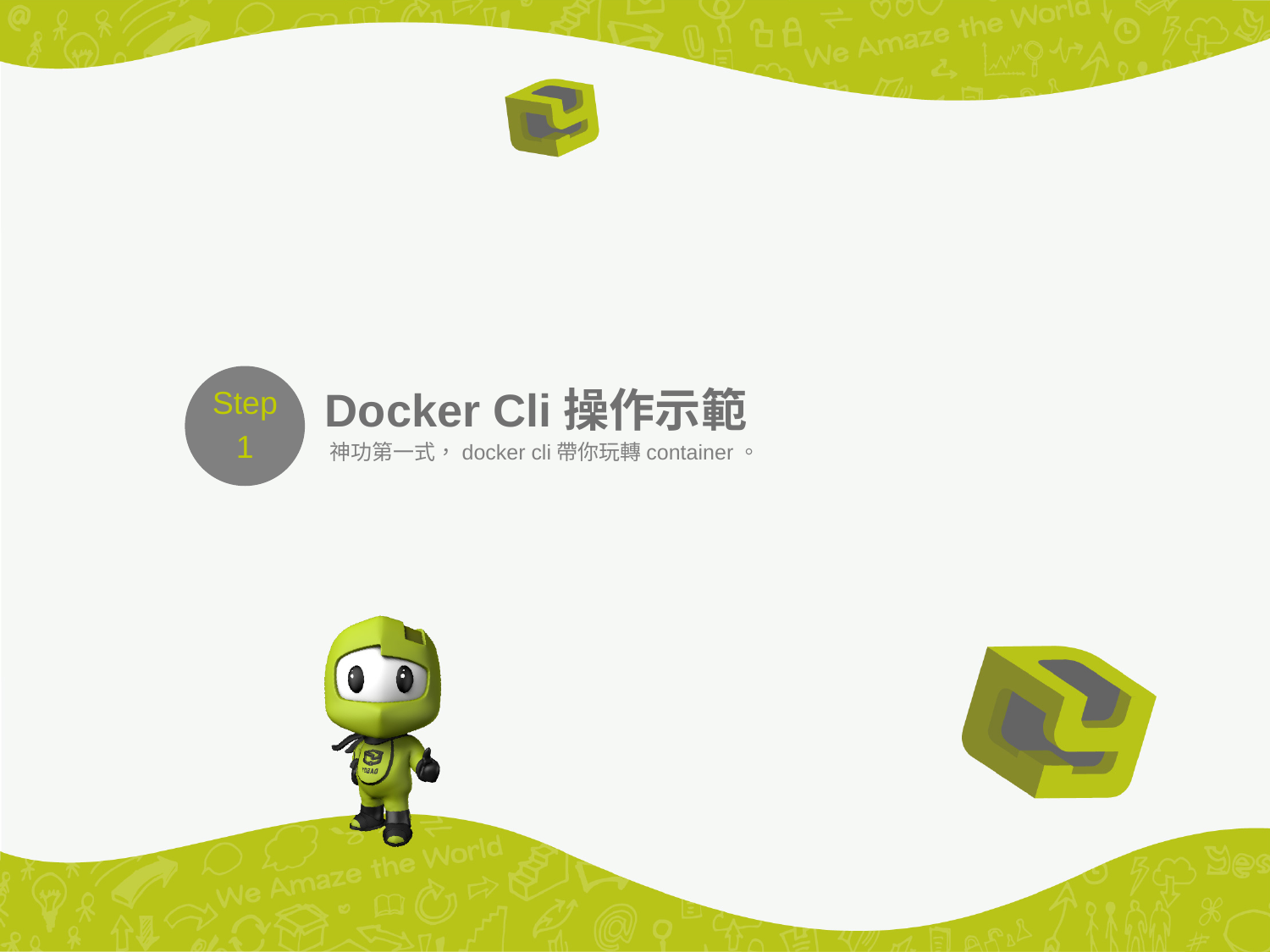

Step
1
# Docker Cli操作示範
神功第一式，docker cli帶你玩轉container。